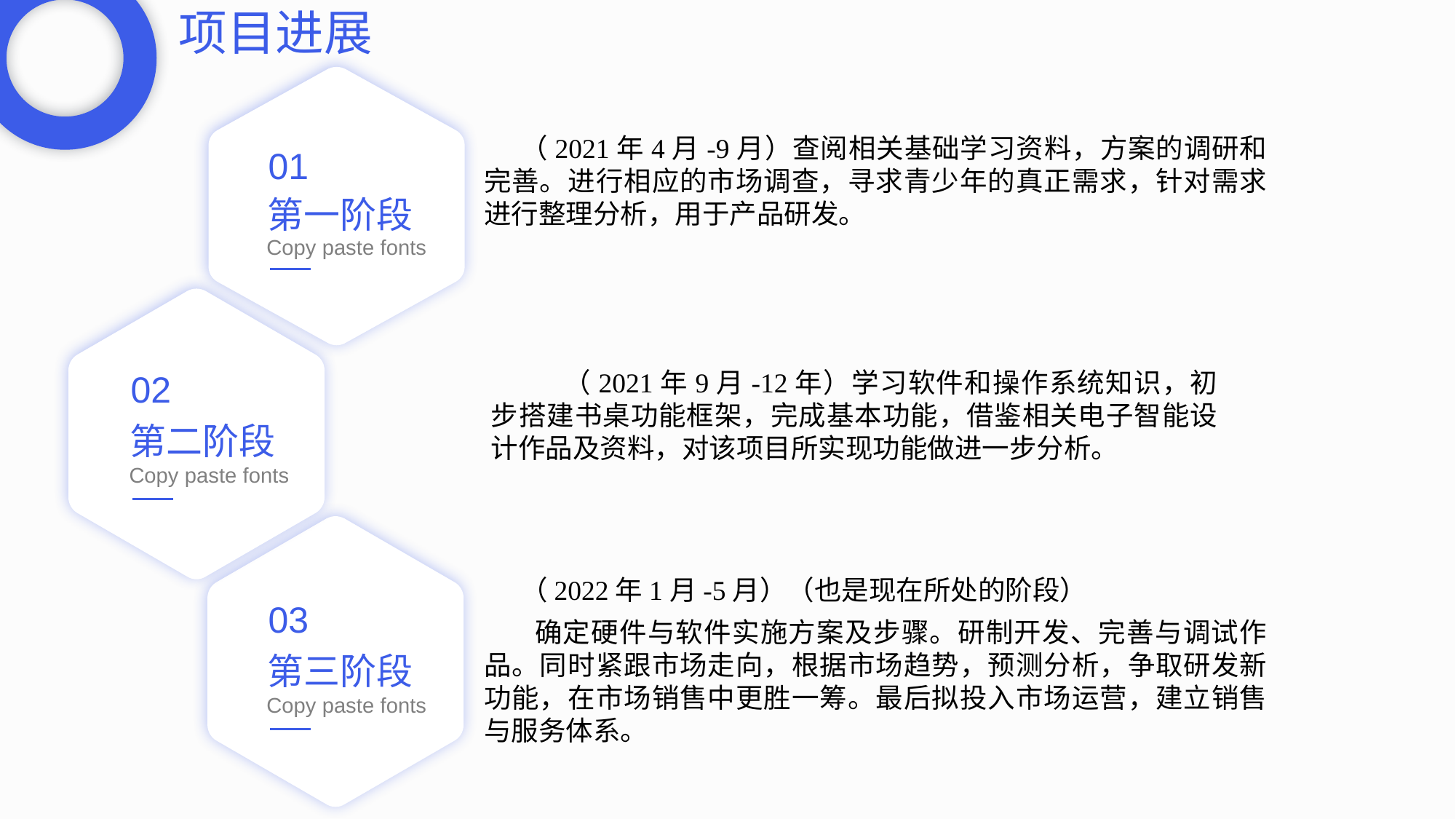

项目进展

01
第一阶段
Copy paste fonts
（2021年4月-9月）查阅相关基础学习资料，方案的调研和完善。进行相应的市场调查，寻求青少年的真正需求，针对需求进行整理分析，用于产品研发。

（2022年1月-5月）（也是现在所处的阶段）
 确定硬件与软件实施方案及步骤。研制开发、完善与调试作品。同时紧跟市场走向，根据市场趋势，预测分析，争取研发新功能，在市场销售中更胜一筹。最后拟投入市场运营，建立销售与服务体系。

02
第二阶段
Copy paste fonts
    （2021年9月-12年）学习软件和操作系统知识，初步搭建书桌功能框架，完成基本功能，借鉴相关电子智能设计作品及资料，对该项目所实现功能做进一步分析。

03
第三阶段
Copy paste fonts